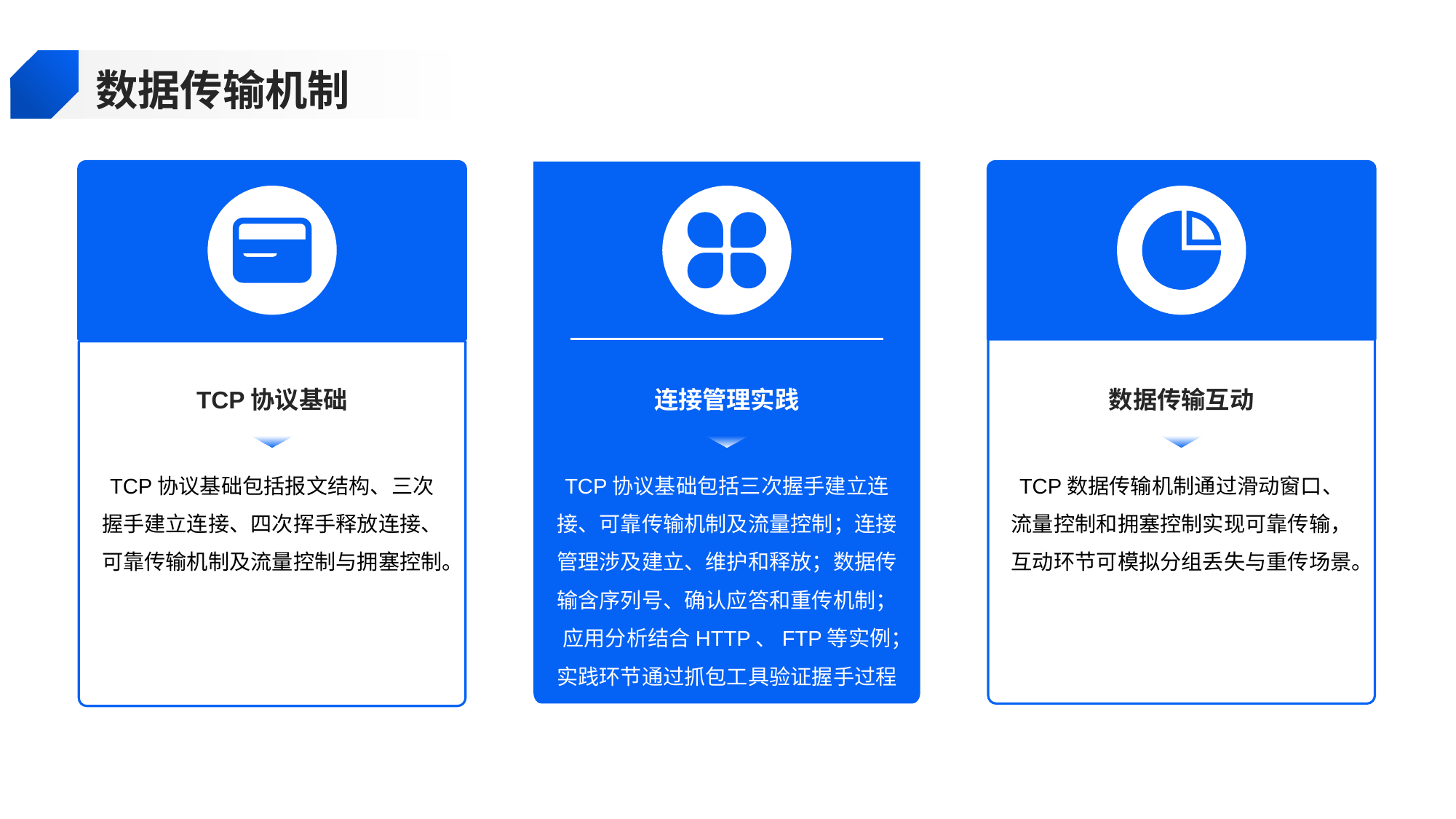

数据传输机制

TCP协议基础
连接管理实践
数据传输互动

TCP协议基础包括报文结构、三次握手建立连接、四次挥手释放连接、可靠传输机制及流量控制与拥塞控制。
TCP协议基础包括三次握手建立连接、可靠传输机制及流量控制；连接管理涉及建立、维护和释放；数据传输含序列号、确认应答和重传机制；应用分析结合HTTP、FTP等实例；实践环节通过抓包工具验证握手过程与数据传输可靠性。
TCP数据传输机制通过滑动窗口、流量控制和拥塞控制实现可靠传输，互动环节可模拟分组丢失与重传场景。